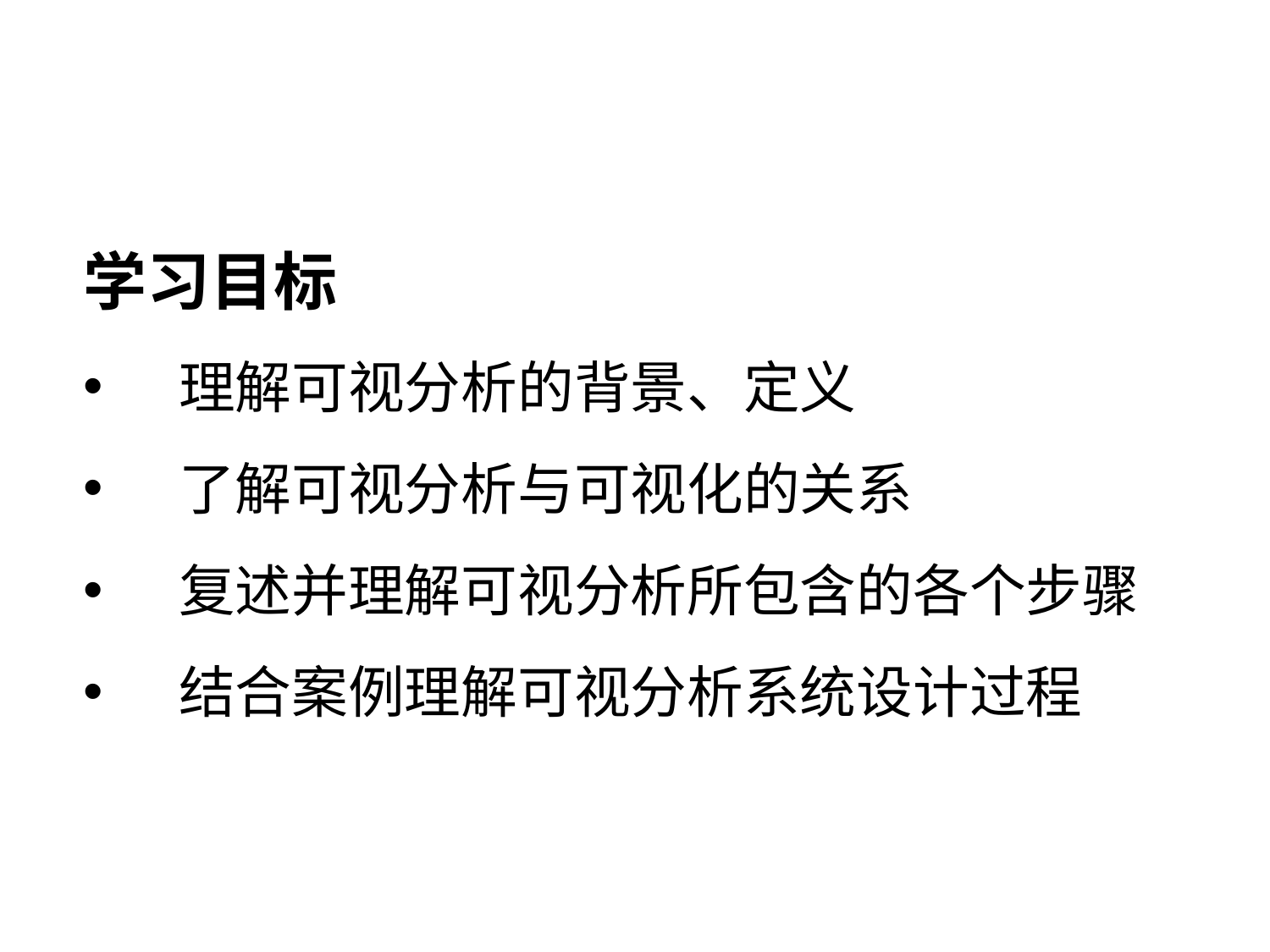

学习目标
理解可视分析的背景、定义
了解可视分析与可视化的关系
复述并理解可视分析所包含的各个步骤
结合案例理解可视分析系统设计过程